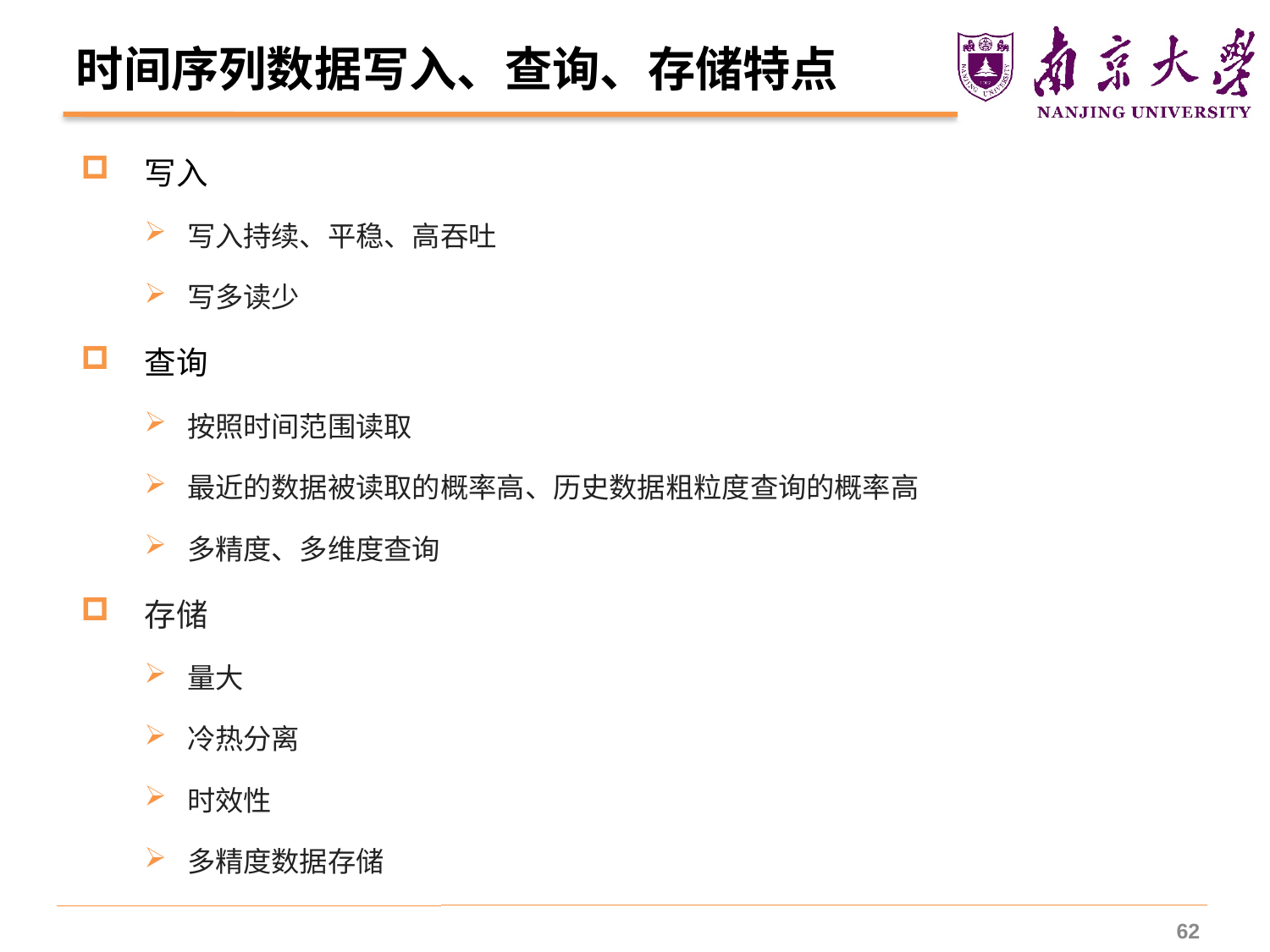

# 时间序列数据写入、查询、存储特点
写入
写入持续、平稳、高吞吐
写多读少
查询
按照时间范围读取
最近的数据被读取的概率高、历史数据粗粒度查询的概率高
多精度、多维度查询
存储
量大
冷热分离
时效性
多精度数据存储

62